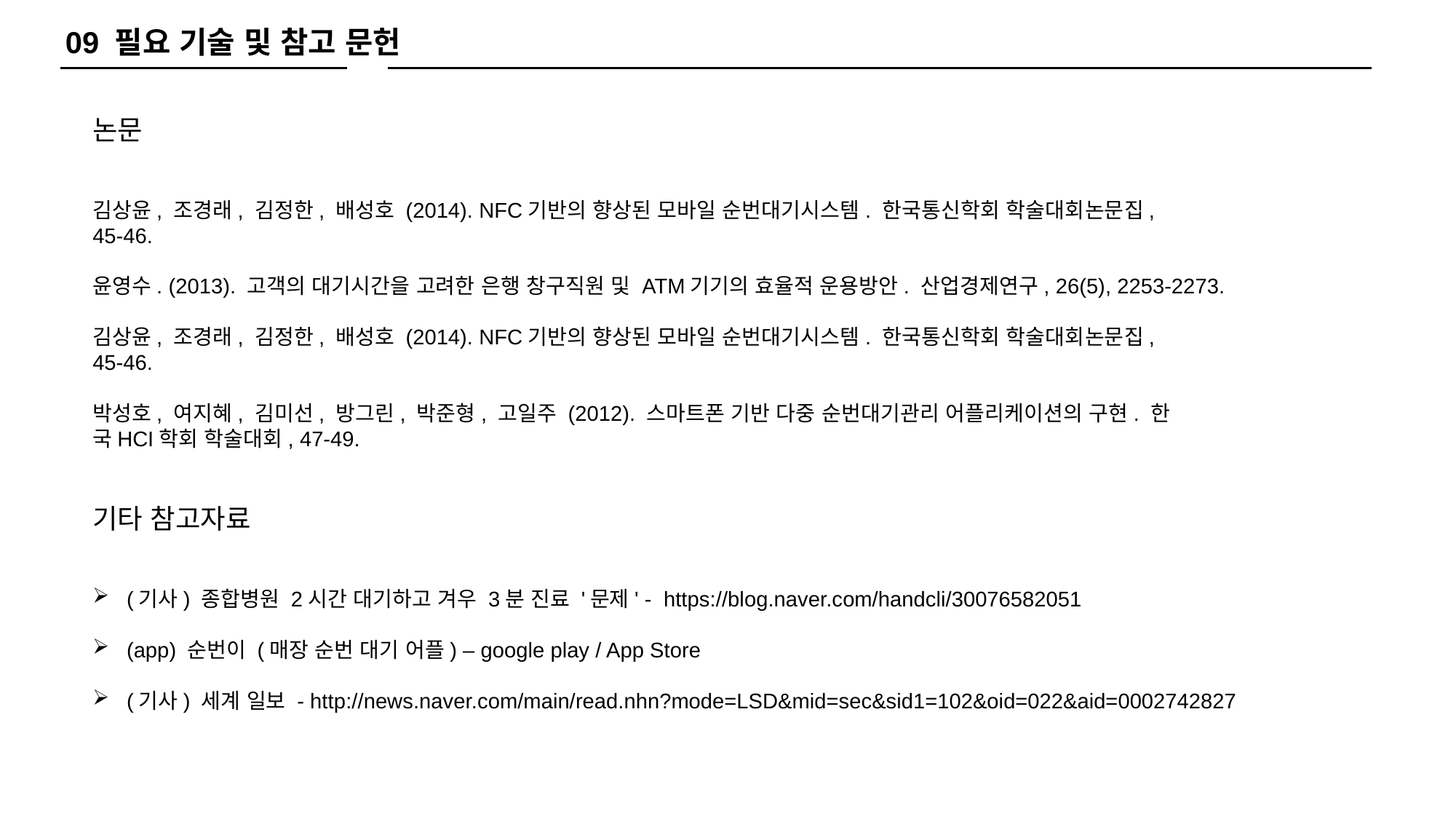

09 필요 기술 및 참고 문헌
논문

김상윤, 조경래, 김정한, 배성호 (2014). NFC기반의 향상된 모바일 순번대기시스템. 한국통신학회 학술대회논문집,
45-46.

윤영수. (2013). 고객의 대기시간을 고려한 은행 창구직원 및 ATM기기의 효율적 운용방안. 산업경제연구, 26(5), 2253-2273.

김상윤, 조경래, 김정한, 배성호 (2014). NFC기반의 향상된 모바일 순번대기시스템. 한국통신학회 학술대회논문집,
45-46.

박성호, 여지혜, 김미선, 방그린, 박준형, 고일주 (2012). 스마트폰 기반 다중 순번대기관리 어플리케이션의 구현. 한
국HCI학회 학술대회, 47-49.

기타 참고자료

(기사) 종합병원 2시간 대기하고 겨우 3분 진료 '문제' -  https://blog.naver.com/handcli/30076582051

(app) 순번이 (매장 순번 대기 어플) – google play / App Store

(기사) 세계 일보 - http://news.naver.com/main/read.nhn?mode=LSD&mid=sec&sid1=102&oid=022&aid=0002742827